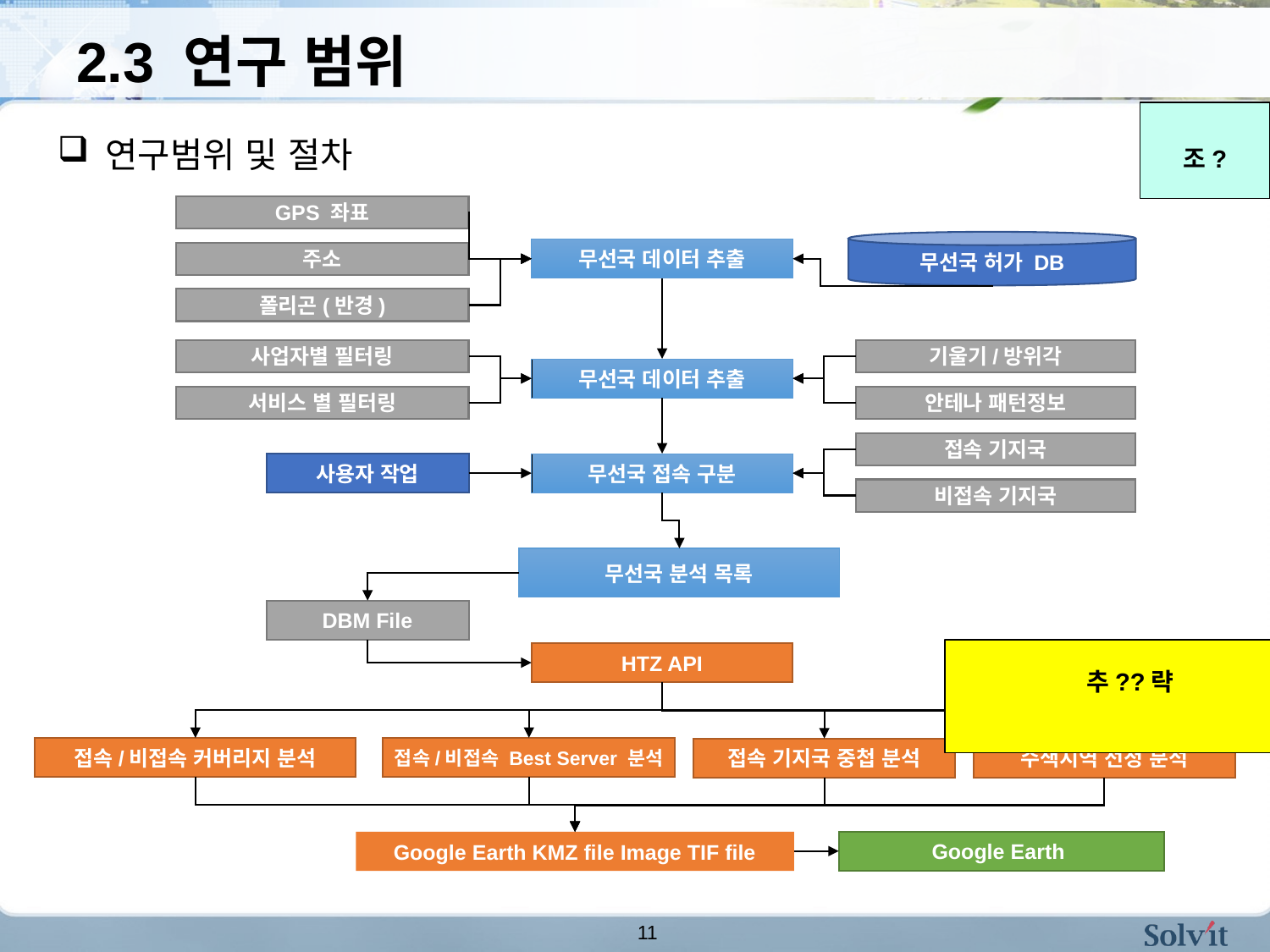

# 2.3 연구 범위
조?
연구범위 및 절차
GPS 좌표
무선국 허가 DB
무선국 데이터 추출
주소
폴리곤(반경)
사업자별 필터링
기울기/방위각
무선국 데이터 추출
서비스 별 필터링
안테나 패턴정보
접속 기지국
사용자 작업
무선국 접속 구분
비접속 기지국
무선국 분석 목록
DBM File
HTZ API
접속/비접속 커버리지 분석
접속/비접속 Best Server 분석
수색지역 선정 분석
접속 기지국 중첩 분석
Google Earth
Google Earth KMZ file Image TIF file
추??략

11